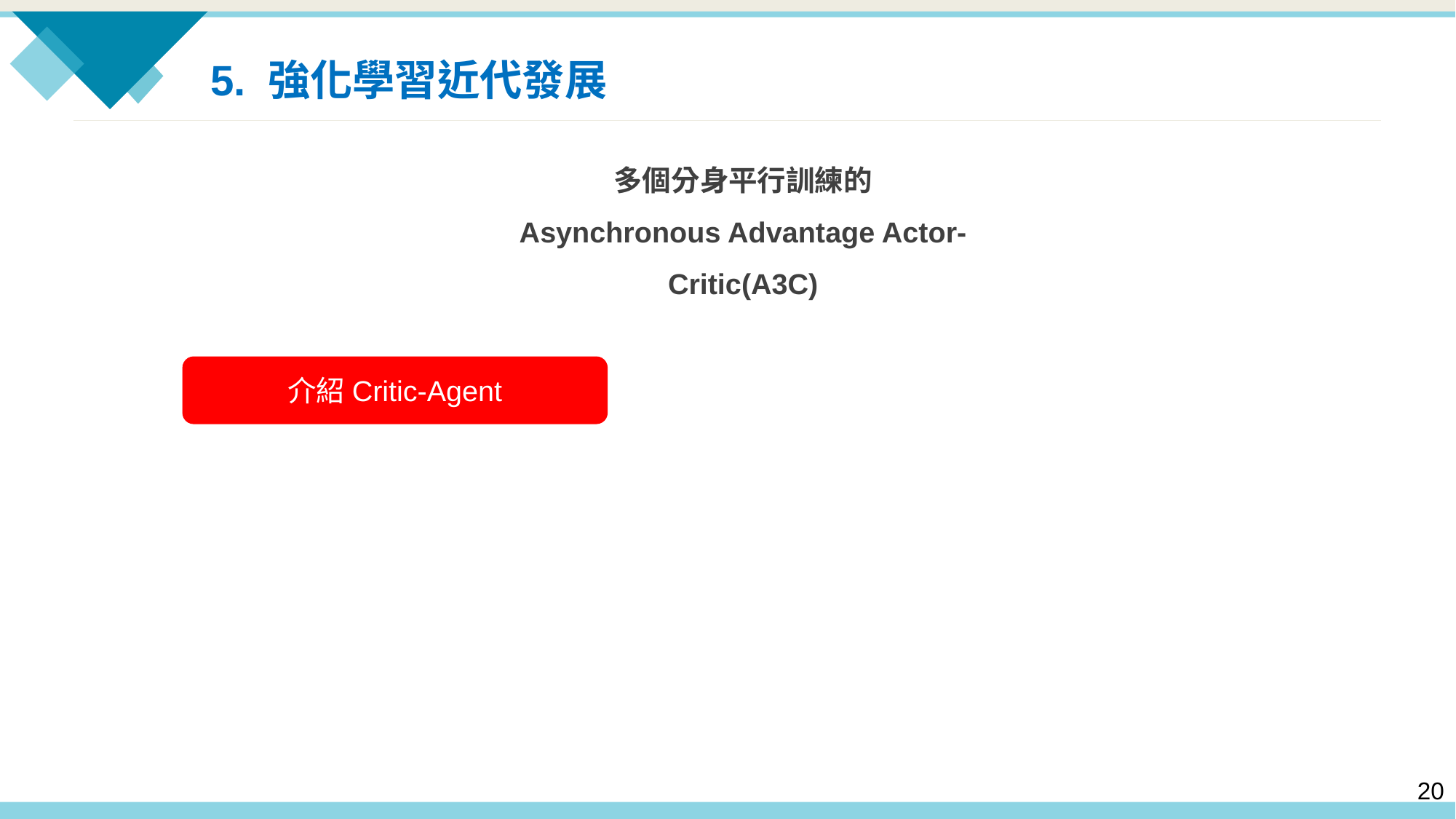

5. 強化學習近代發展
多個分身平行訓練的
Asynchronous Advantage Actor-Critic(A3C)
介紹Critic-Agent